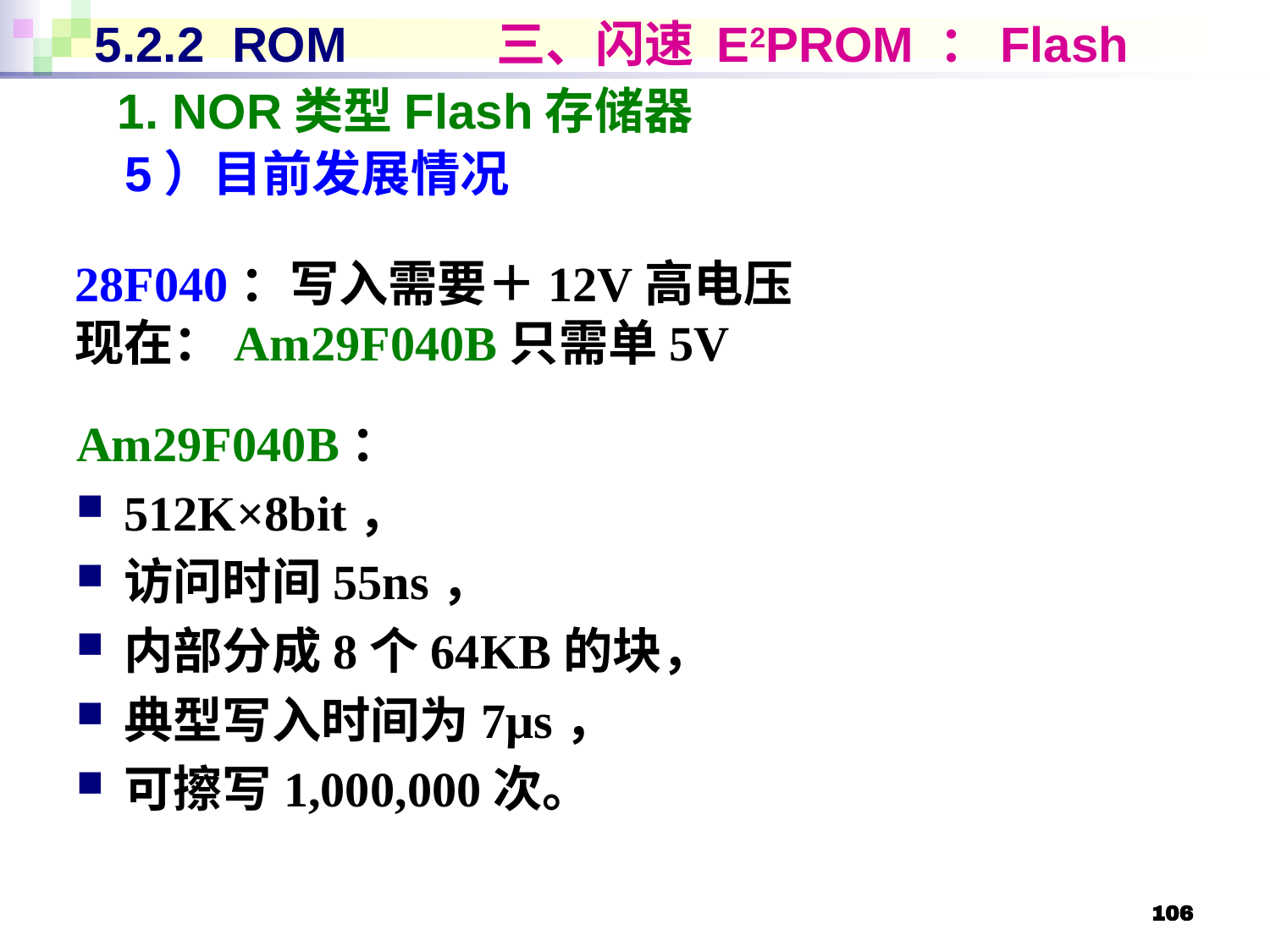

# 5.2.2  ROM          三、闪速 E2PROM ：Flash
1. NOR类型Flash存储器
5）目前发展情况
28F040：写入需要＋12V高电压
现在：Am29F040B只需单5V
Am29F040B：
512K×8bit，
访问时间55ns，
内部分成8个64KB的块，
典型写入时间为7μs，
可擦写1,000,000次。
106